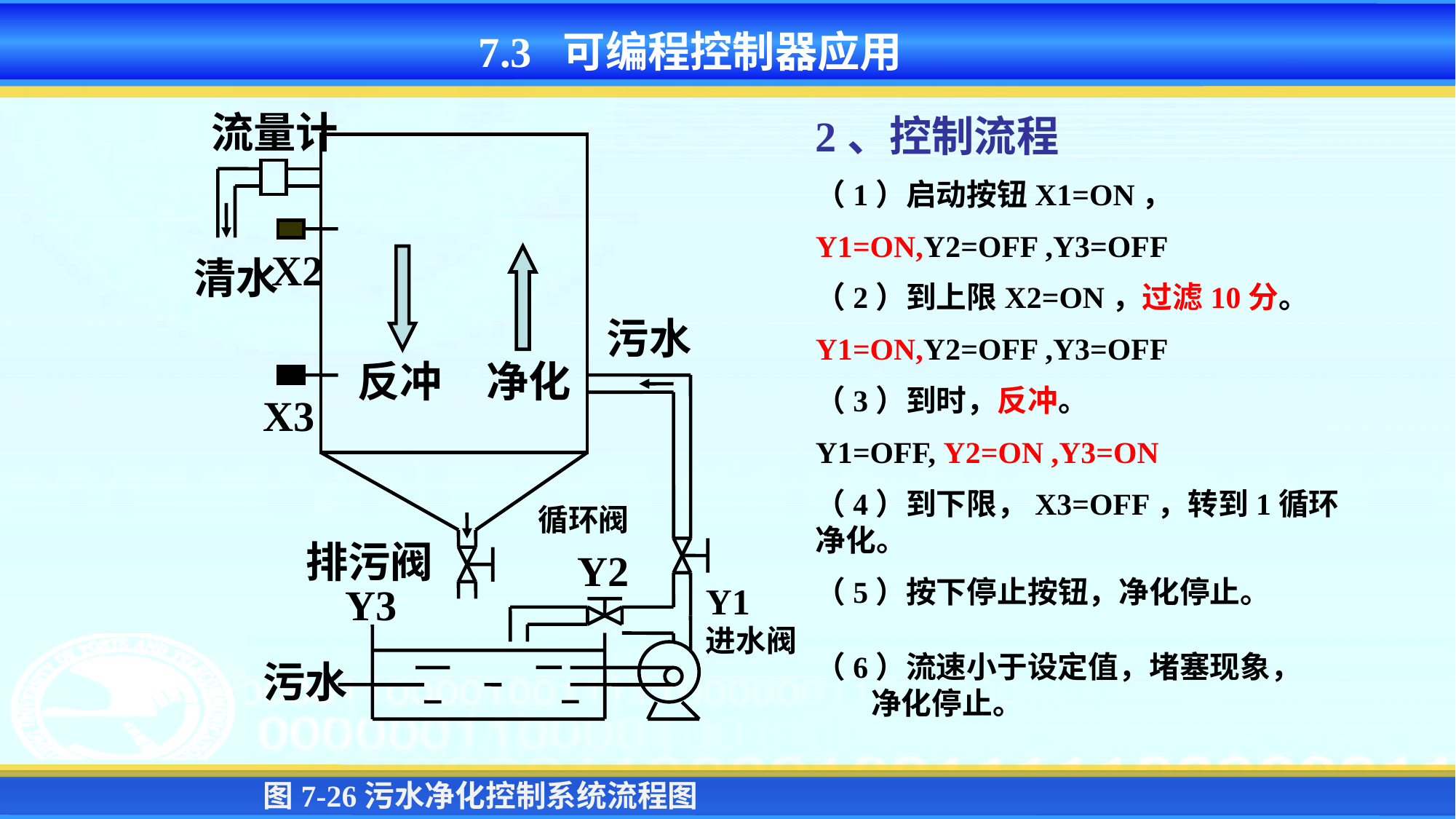

7.3  可编程控制器应用
流量计

X2
清水

污水
反冲
净化

X3

循环阀

排污阀

Y2

Y3
Y1

污水

2、控制流程
（1）启动按钮X1=ON，
Y1=ON,Y2=OFF ,Y3=OFF
（2）到上限X2=ON，过滤10分。
Y1=ON,Y2=OFF ,Y3=OFF
（3）到时，反冲。
Y1=OFF, Y2=ON ,Y3=ON
（4）到下限，X3=OFF，转到1循环净化。
（5）按下停止按钮，净化停止。
进水阀
（6）流速小于设定值，堵塞现象，
       净化停止。
图7-26污水净化控制系统流程图